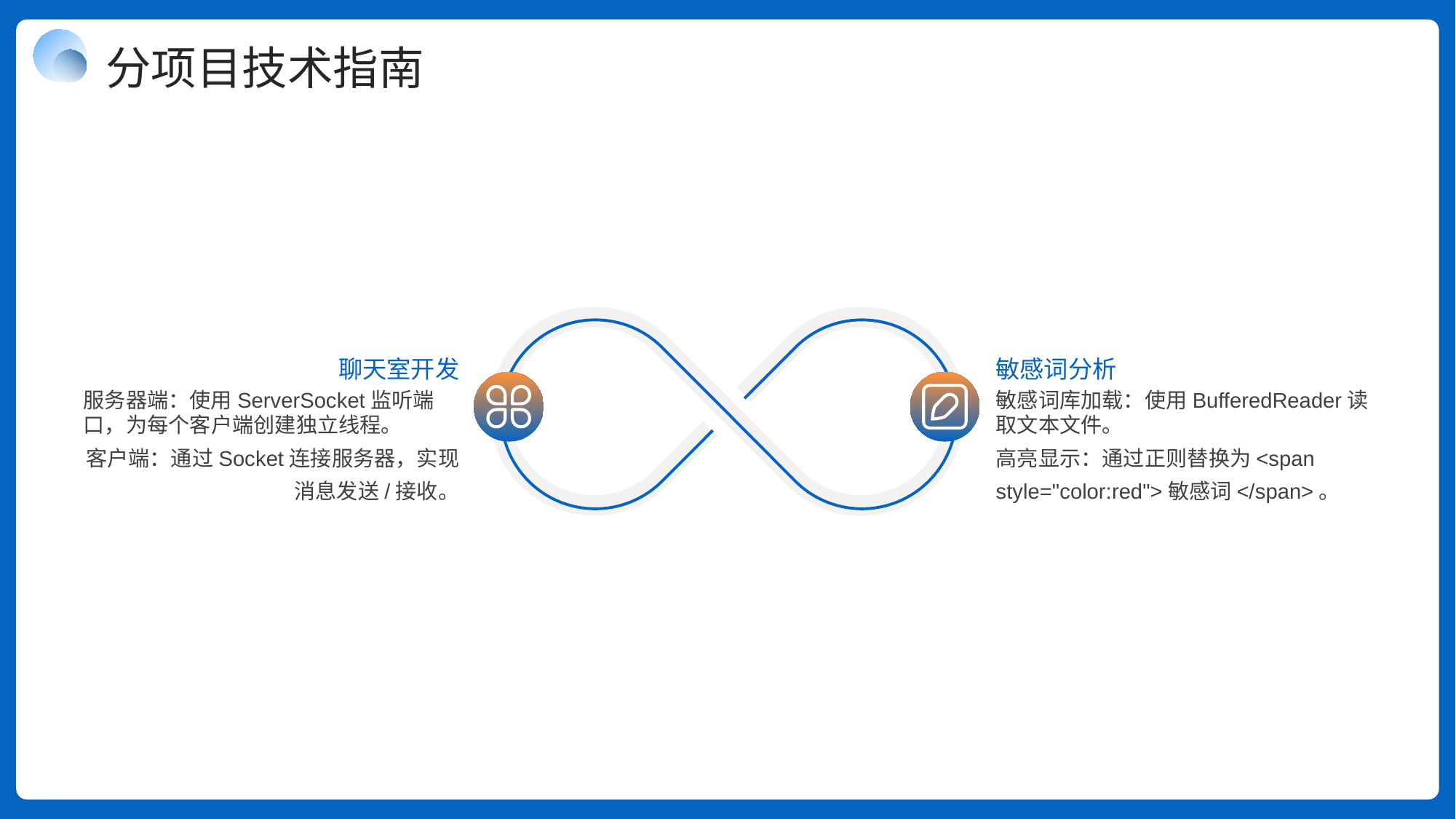

分项目技术指南

敏感词分析
聊天室开发

服务器端：使用ServerSocket监听端口，为每个客户端创建独立线程。
客户端：通过Socket连接服务器，实现消息发送/接收。
敏感词库加载：使用BufferedReader读取文本文件。
高亮显示：通过正则替换为<span style="color:red">敏感词</span>。